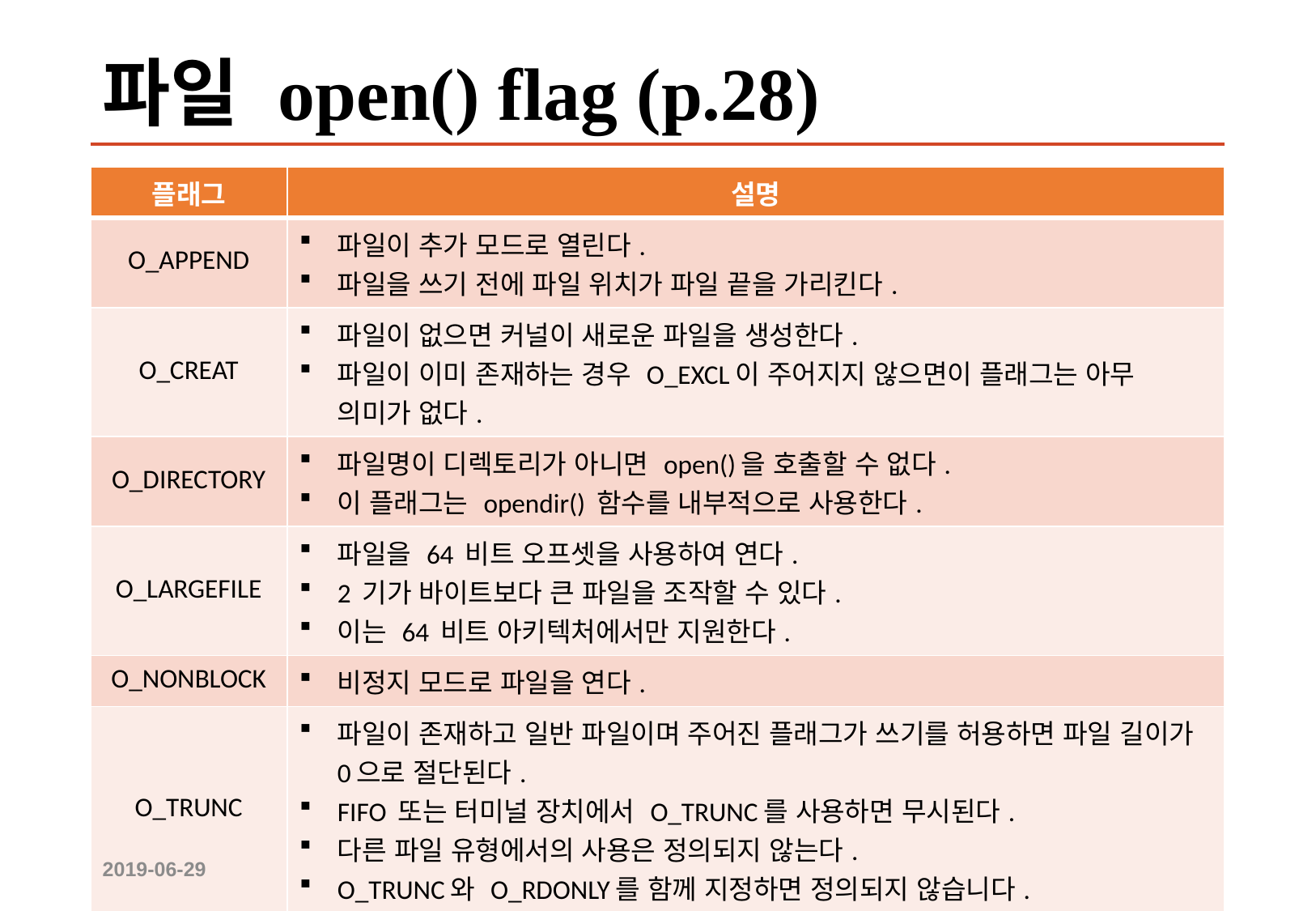

# 파일 open() flag (p.28)
| 플래그 | 설명 |
| --- | --- |
| O\_APPEND | 파일이 추가 모드로 열린다. 파일을 쓰기 전에 파일 위치가 파일 끝을 가리킨다. |
| O\_CREAT | 파일이 없으면 커널이 새로운 파일을 생성한다. 파일이 이미 존재하는 경우 O\_EXCL이 주어지지 않으면이 플래그는 아무 의미가 없다. |
| O\_DIRECTORY | 파일명이 디렉토리가 아니면 open()을 호출할 수 없다. 이 플래그는 opendir() 함수를 내부적으로 사용한다. |
| O\_LARGEFILE | 파일을 64 비트 오프셋을 사용하여 연다. 2 기가 바이트보다 큰 파일을 조작할 수 있다. 이는 64 비트 아키텍처에서만 지원한다. |
| O\_NONBLOCK | 비정지 모드로 파일을 연다. |
| O\_TRUNC | 파일이 존재하고 일반 파일이며 주어진 플래그가 쓰기를 허용하면 파일 길이가 0으로 절단된다. FIFO 또는 터미널 장치에서 O\_TRUNC를 사용하면 무시된다. 다른 파일 유형에서의 사용은 정의되지 않는다. O\_TRUNC와 O\_RDONLY를 함께 지정하면 정의되지 않습니다. |
2019-06-29
리눅스 시스템 프로그래밍
81